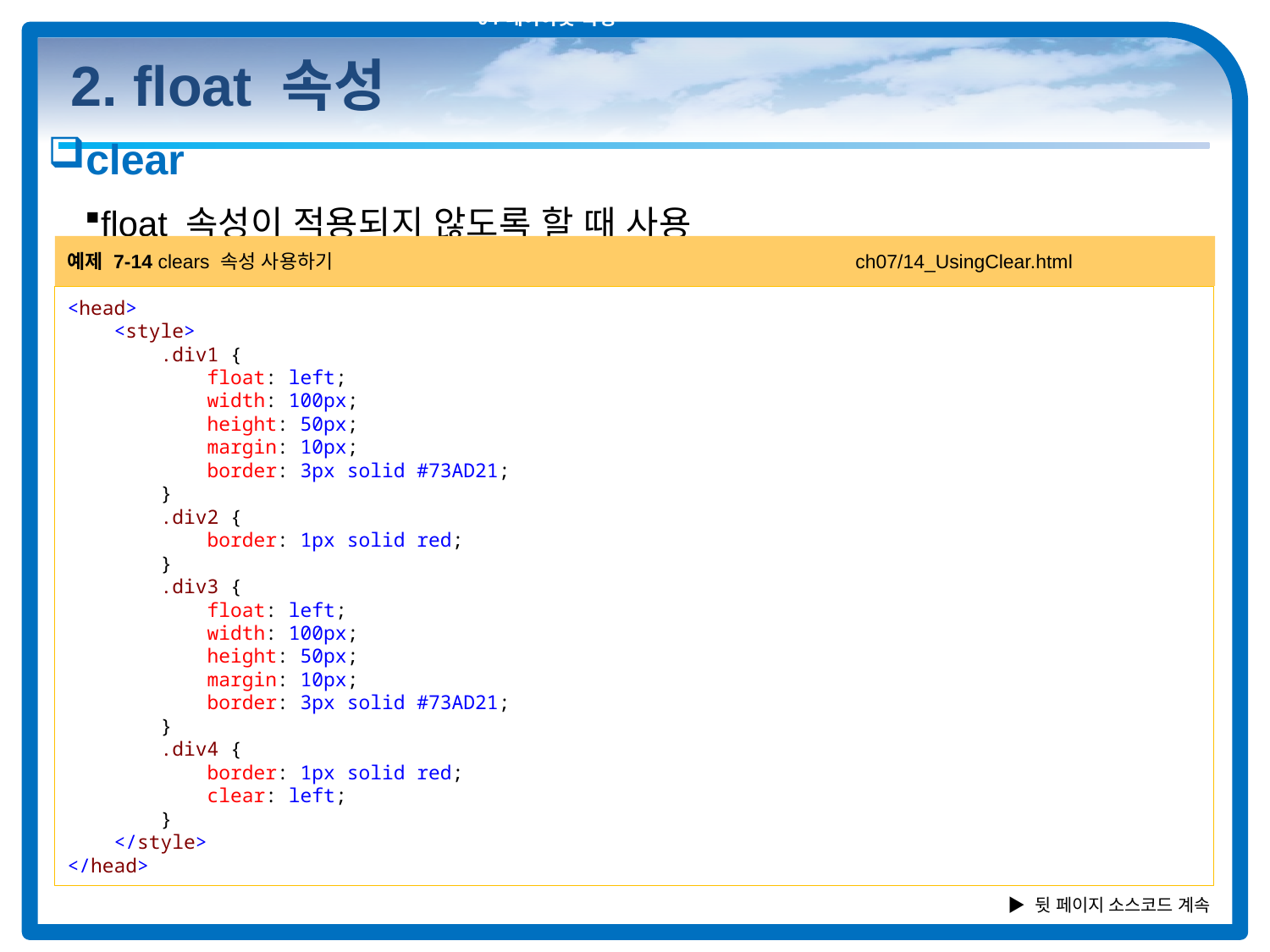

04 레이아웃 속성
# 2. float 속성
clear
float 속성이 적용되지 않도록 할 때 사용
예제 7-14 clears 속성 사용하기                                                                                              ch07/14_UsingClear.html
<head>
    <style>
        .div1 {
            float: left;
            width: 100px;
            height: 50px;
            margin: 10px;
            border: 3px solid #73AD21;
        }
        .div2 {
            border: 1px solid red;
        }
        .div3 {
            float: left;
            width: 100px;
            height: 50px;
            margin: 10px;
            border: 3px solid #73AD21;
        }
        .div4 {
            border: 1px solid red;
            clear: left;
        }
    </style>
</head>
▶ 뒷 페이지 소스코드 계속